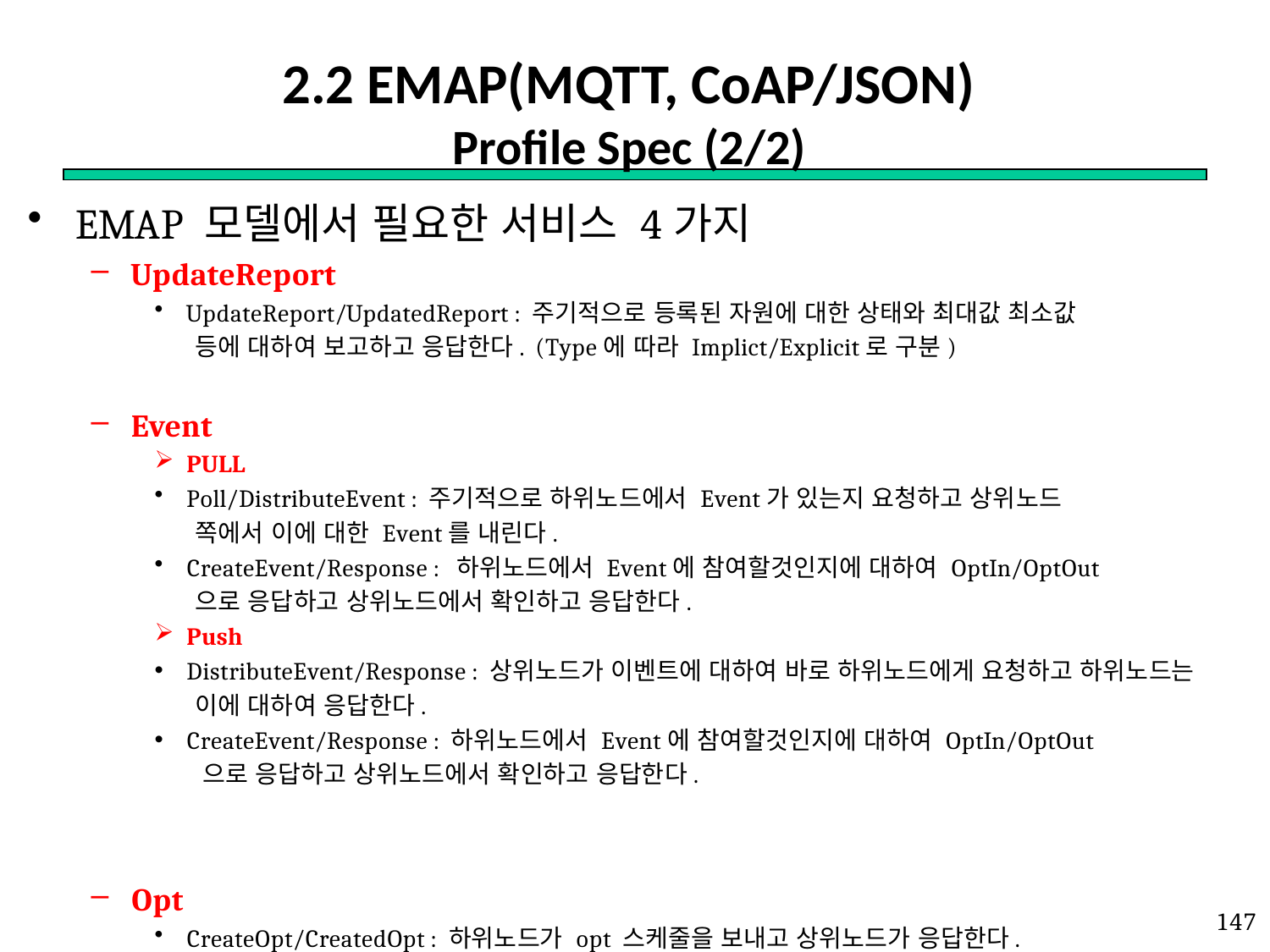

# 2.2 EMAP(MQTT, CoAP/JSON) Profile Spec (2/2)
EMAP 모델에서 필요한 서비스 4가지
UpdateReport
UpdateReport/UpdatedReport : 주기적으로 등록된 자원에 대한 상태와 최대값 최소값
     등에 대하여 보고하고 응답한다.  (Type에 따라 Implict/Explicit로 구분)

Event
PULL
Poll/DistributeEvent : 주기적으로 하위노드에서 Event가 있는지 요청하고 상위노드
     쪽에서 이에 대한 Event를 내린다.
CreateEvent/Response :  하위노드에서 Event에 참여할것인지에 대하여 OptIn/OptOut
     으로 응답하고 상위노드에서 확인하고 응답한다.
Push
DistributeEvent/Response : 상위노드가 이벤트에 대하여 바로 하위노드에게 요청하고 하위노드는
     이에 대하여 응답한다.
CreateEvent/Response : 하위노드에서 Event에 참여할것인지에 대하여 OptIn/OptOut
      으로 응답하고 상위노드에서 확인하고 응답한다.

Opt
CreateOpt/CreatedOpt : 하위노드가 opt 스케줄을 보내고 상위노드가 응답한다.
CancelOpt/CanceledOpt : 하위노드가 opt 스케줄을 취소하고 S-EMA이 응답한다.

147